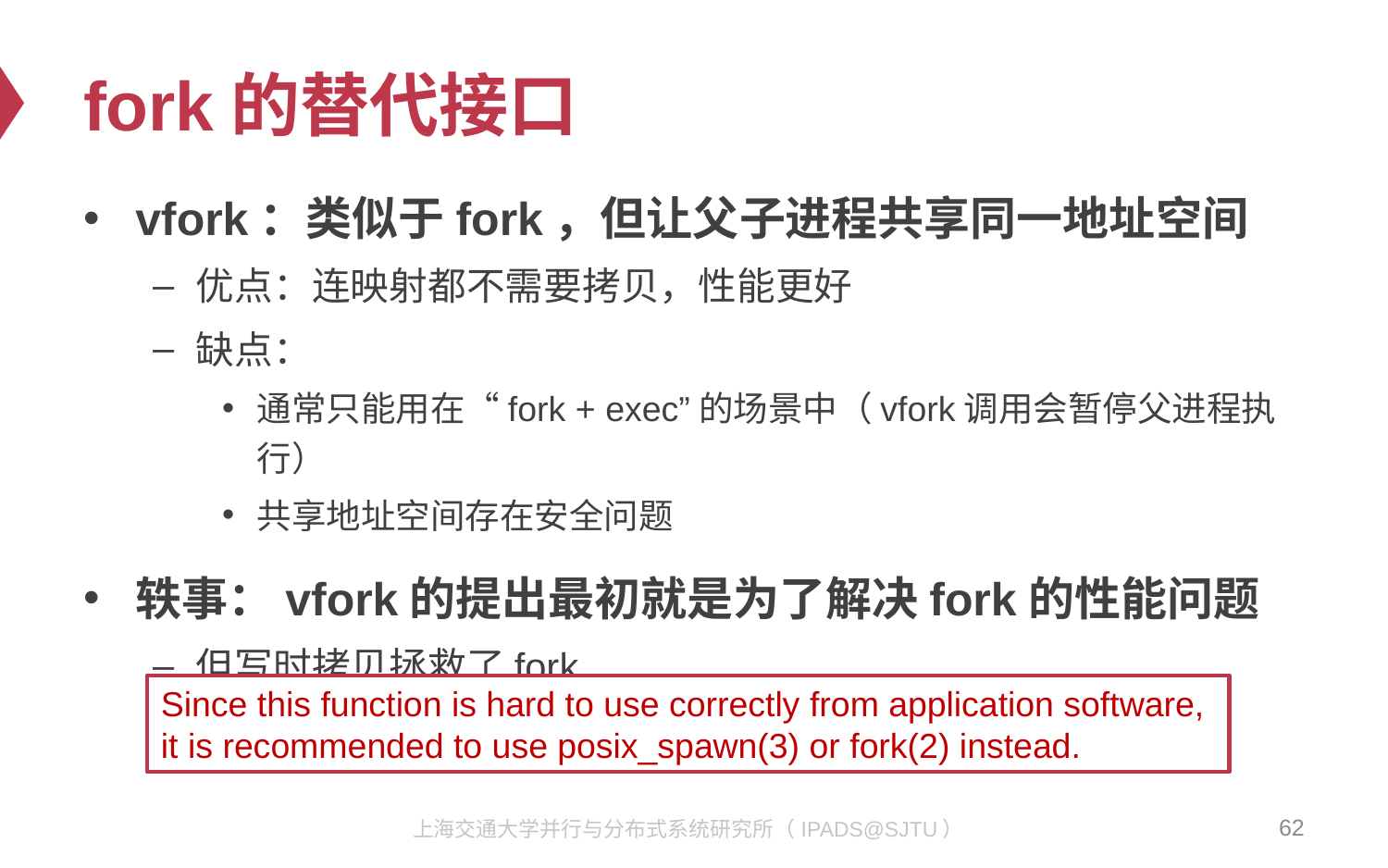

# fork的替代接口
vfork：类似于fork，但让父子进程共享同一地址空间
优点：连映射都不需要拷贝，性能更好
缺点：
通常只能用在“fork + exec”的场景中（vfork调用会暂停父进程执行）
共享地址空间存在安全问题
轶事：vfork的提出最初就是为了解决fork的性能问题
但写时拷贝拯救了fork

Since this function is hard to use correctly from application software, it is recommended to use posix_spawn(3) or fork(2) instead.
62
上海交通大学并行与分布式系统研究所（IPADS@SJTU）